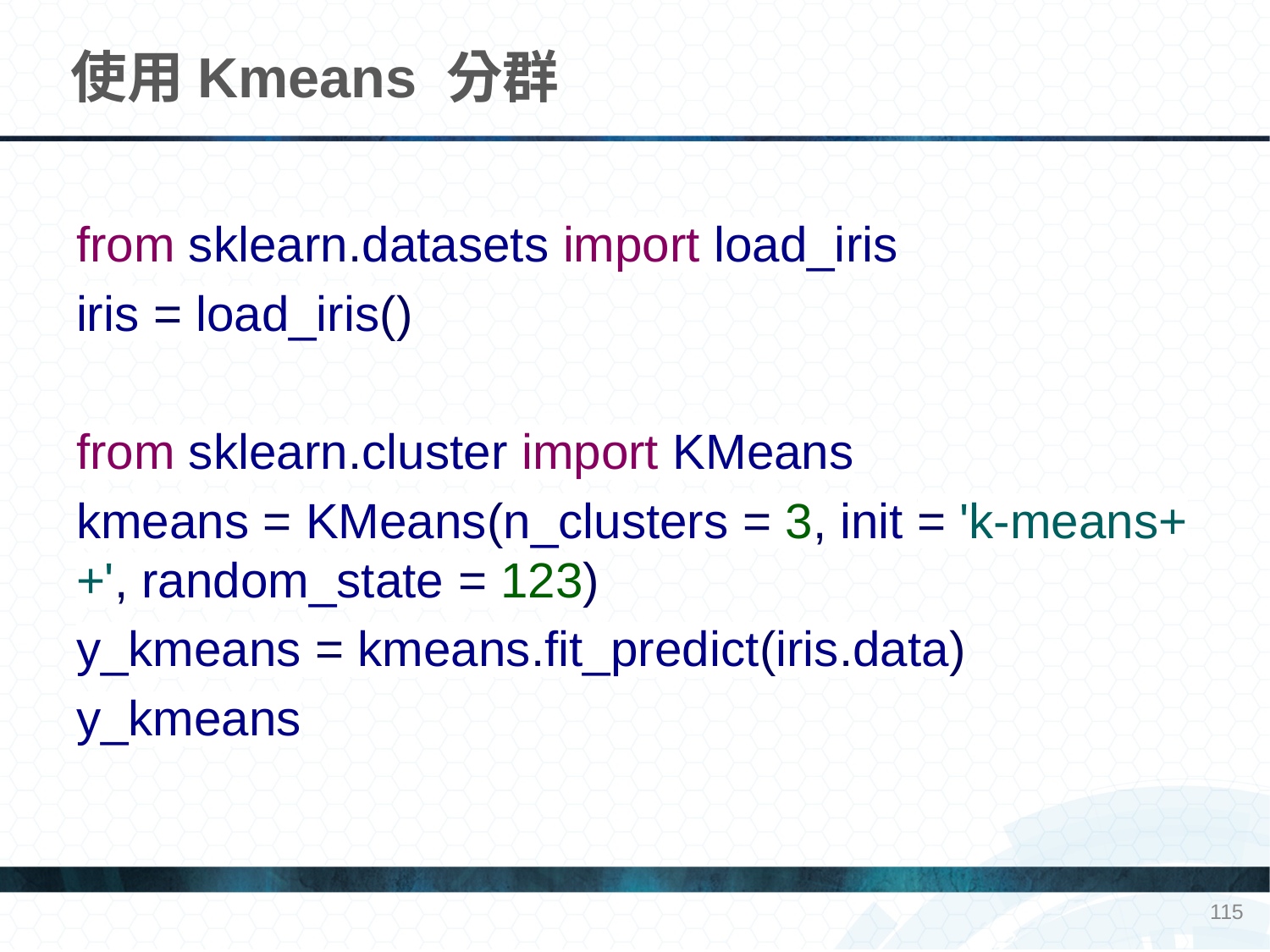

# 使用Kmeans 分群
from sklearn.datasets import load_iris
iris = load_iris()

from sklearn.cluster import KMeans
kmeans = KMeans(n_clusters = 3, init = 'k-means++', random_state = 123)
y_kmeans = kmeans.fit_predict(iris.data)
y_kmeans
115